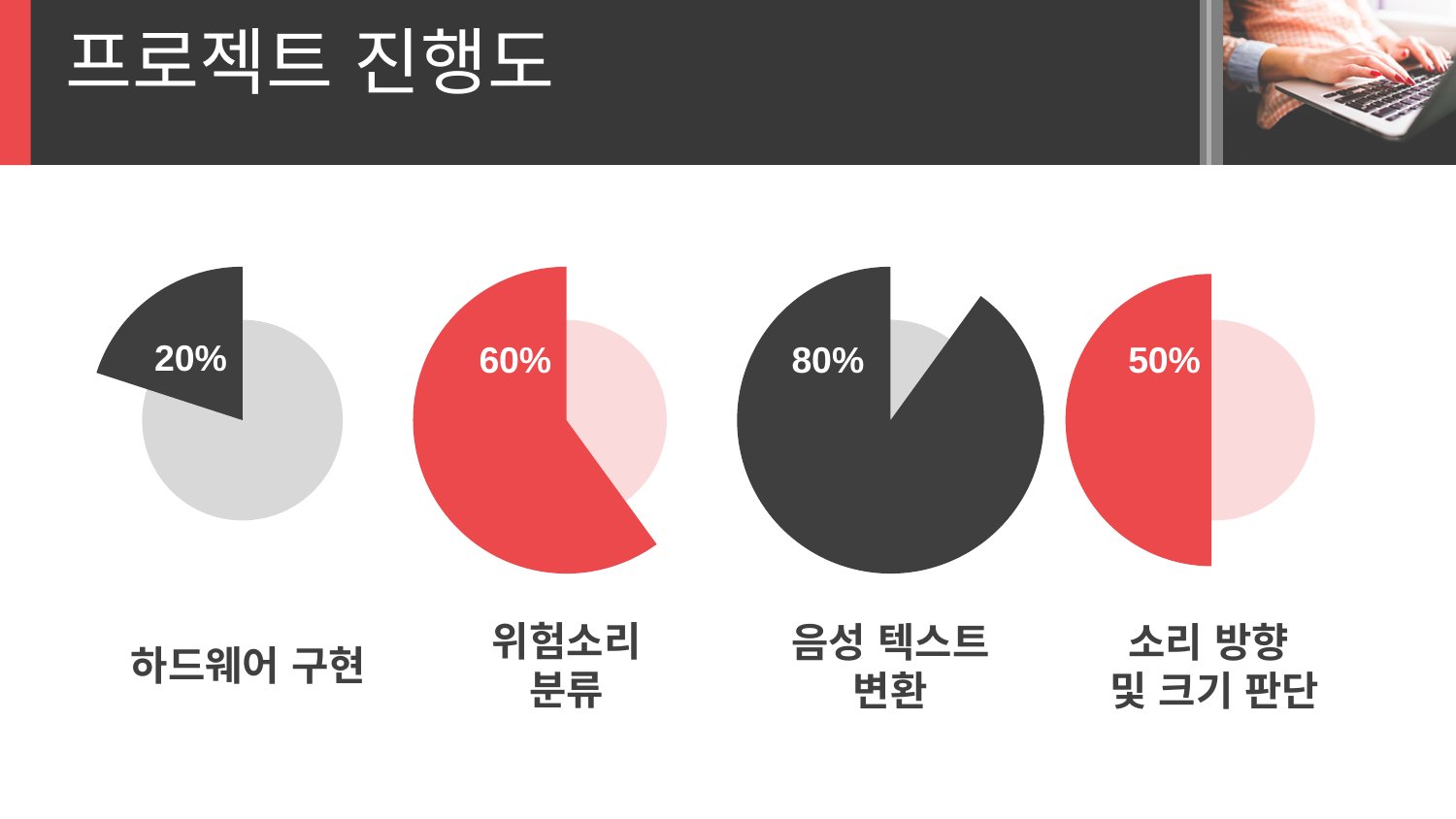

프로젝트 진행도

### Chart

| Category | Sales |
|---|---|
| 1st Qtr | 80.0 |
| 2nd Qtr | 20.0 |

### Chart

| Category | Sales |
|---|---|
| 1st Qtr | 40.0 |
| 2nd Qtr | 60.0 |

### Chart

| Category | Sales |
|---|---|
| 1st Qtr | 10.0 |
| 2nd Qtr | 90.0 |

### Chart

| Category | Sales |
|---|---|
| 1st Qtr | 50.0 |
| 2nd Qtr | 50.0 |

20%
60%
80%
50%
소리 방향
및 크기 판단
하드웨어 구현
위험소리 분류
음성 텍스트 변환